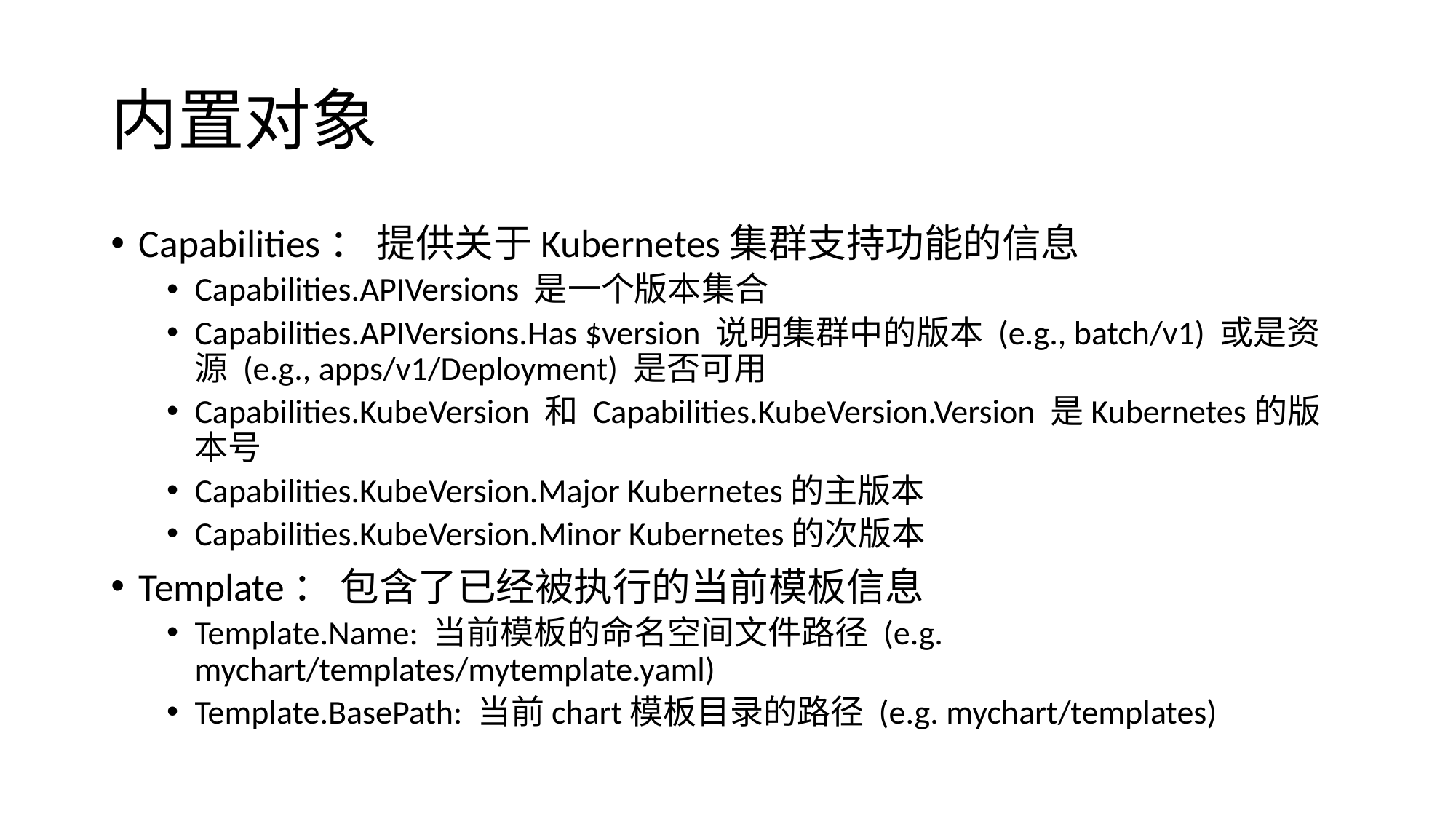

# 内置对象
Capabilities： 提供关于Kubernetes集群支持功能的信息
Capabilities.APIVersions 是一个版本集合
Capabilities.APIVersions.Has $version 说明集群中的版本 (e.g., batch/v1) 或是资源 (e.g., apps/v1/Deployment) 是否可用
Capabilities.KubeVersion 和 Capabilities.KubeVersion.Version 是Kubernetes的版本号
Capabilities.KubeVersion.Major Kubernetes的主版本
Capabilities.KubeVersion.Minor Kubernetes的次版本
Template： 包含了已经被执行的当前模板信息
Template.Name: 当前模板的命名空间文件路径 (e.g. mychart/templates/mytemplate.yaml)
Template.BasePath: 当前chart模板目录的路径 (e.g. mychart/templates)